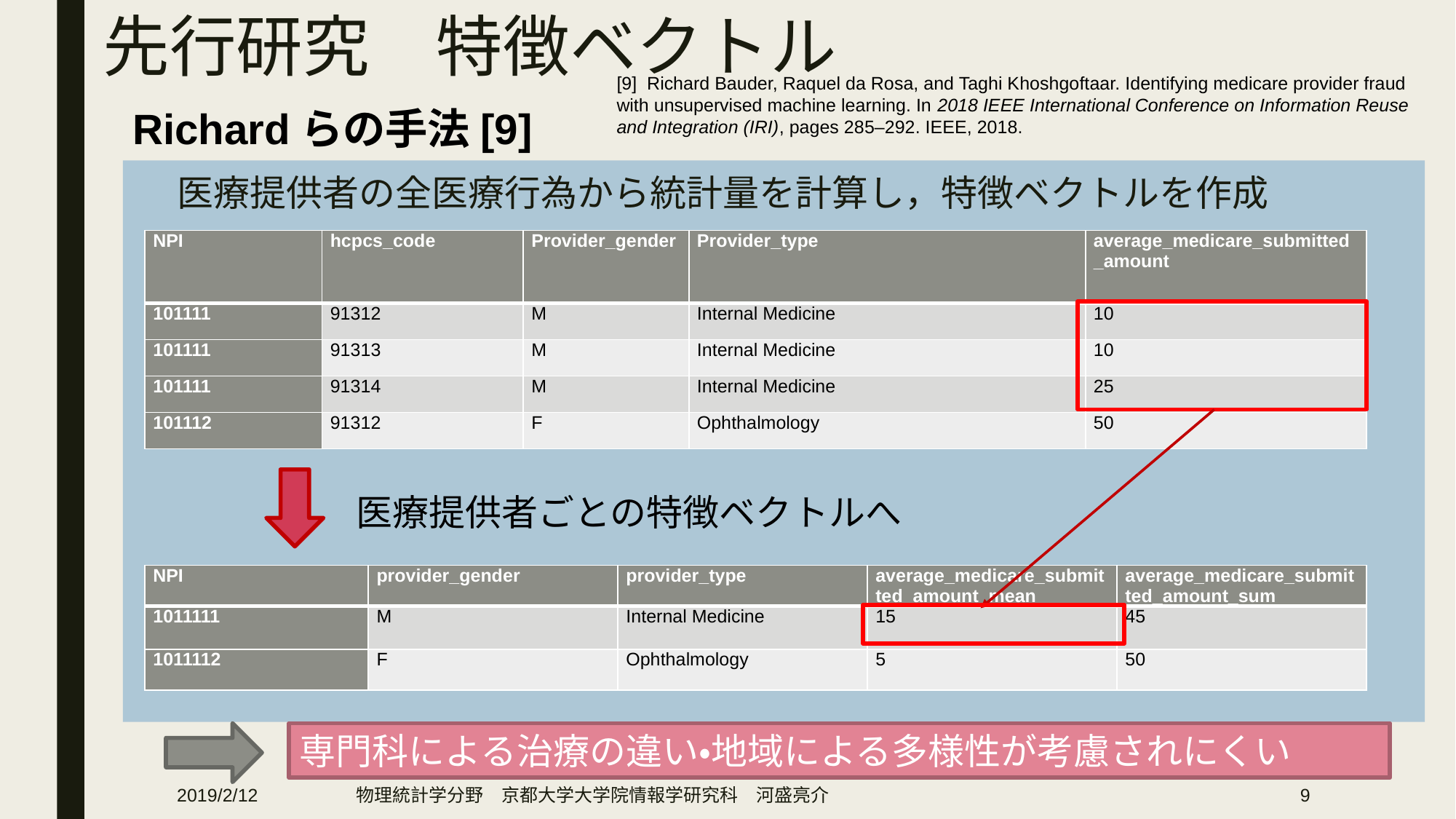

# 先行研究　特徴ベクトル
[9]  Richard Bauder, Raquel da Rosa, and Taghi Khoshgoftaar. Identifying medicare provider fraud with unsupervised machine learning. In 2018 IEEE International Conference on Information Reuse and Integration (IRI), pages 285–292. IEEE, 2018.
Richardらの手法[9]

医療提供者の全医療行為から統計量を計算し，特徴ベクトルを作成
| NPI | hcpcs\_code | Provider\_gender | Provider\_type | average\_medicare\_submitted\_amount |
| --- | --- | --- | --- | --- |
| 101111 | 91312 | M | Internal Medicine | 10 |
| 101111 | 91313 | M | Internal Medicine | 10 |
| 101111 | 91314 | M | Internal Medicine | 25 |
| 101112 | 91312 | F | Ophthalmology | 50 |

医療提供者ごとの特徴ベクトルへ
| NPI | provider\_gender | provider\_type | average\_medicare\_submitted\_amount\_mean | average\_medicare\_submitted\_amount\_sum |
| --- | --- | --- | --- | --- |
| 1011111 | M | Internal Medicine | 15 | 45 |
| 1011112 | F | Ophthalmology | 5 | 50 |

専門科による治療の違い・地域による多様性が考慮されにくい
2019/2/12
物理統計学分野　京都大学大学院情報学研究科　河盛亮介
9